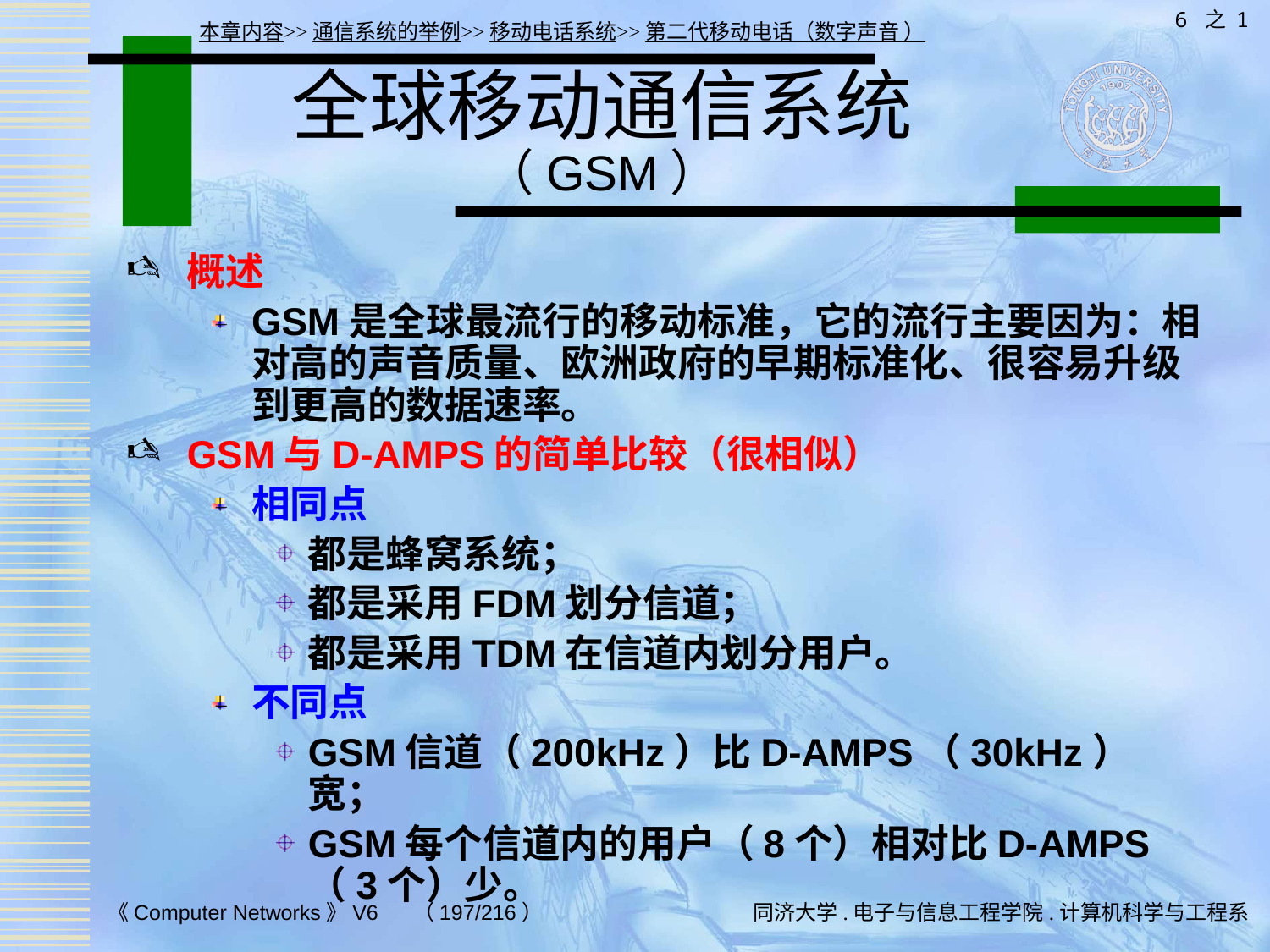

6 之 1
本章内容>>通信系统的举例>>移动电话系统>>第二代移动电话（数字声音 ）
# 全球移动通信系统 （GSM）
概述
GSM是全球最流行的移动标准，它的流行主要因为：相对高的声音质量、欧洲政府的早期标准化、很容易升级到更高的数据速率。
GSM与D-AMPS的简单比较（很相似）
相同点
都是蜂窝系统；
都是采用FDM划分信道；
都是采用TDM在信道内划分用户。
不同点
GSM信道（200kHz）比D-AMPS（30kHz）宽；
GSM每个信道内的用户（8个）相对比D-AMPS（3个）少。